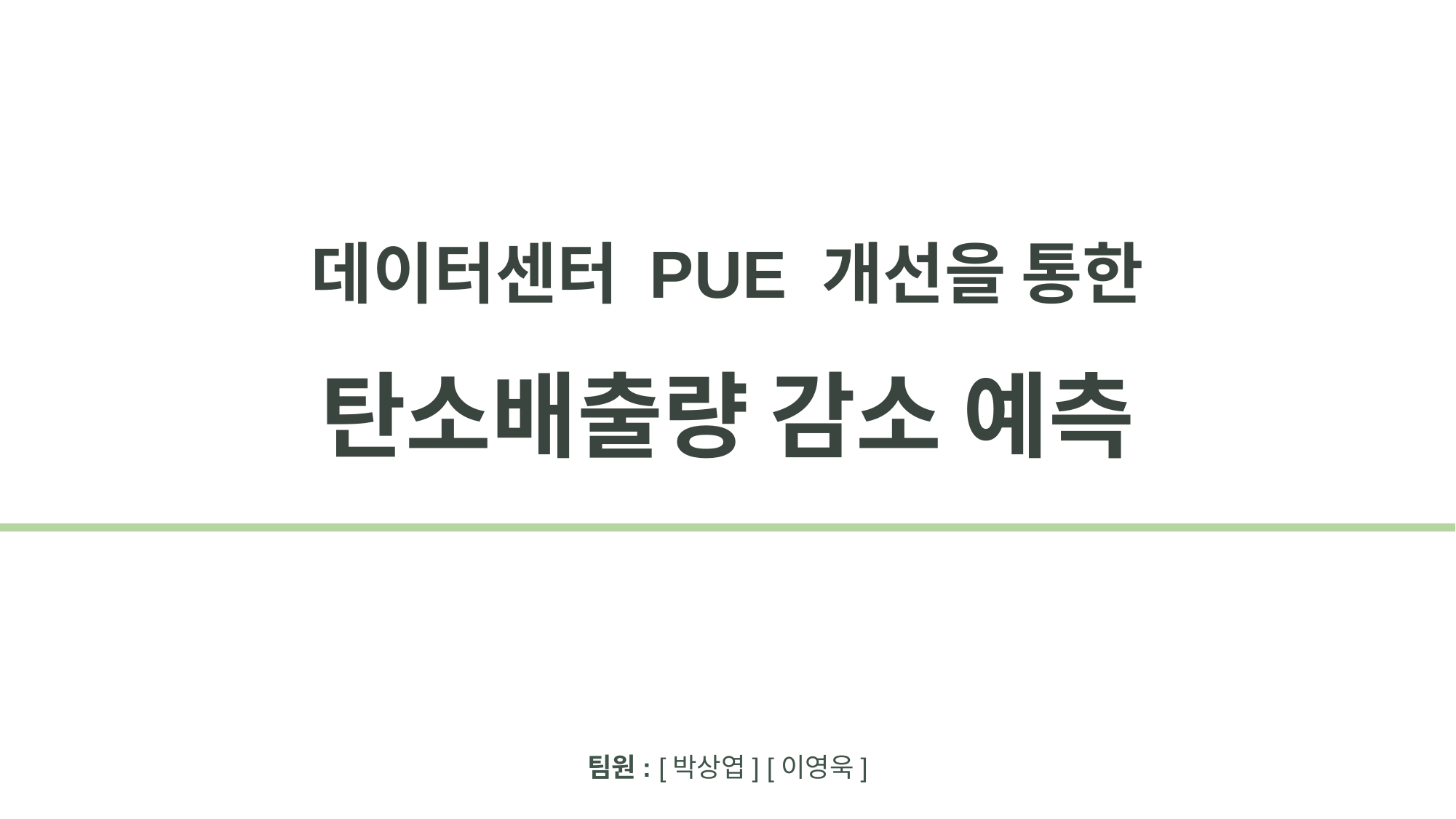

데이터센터 PUE 개선을 통한
탄소배출량 감소 예측

팀원: [박상엽] [이영욱]